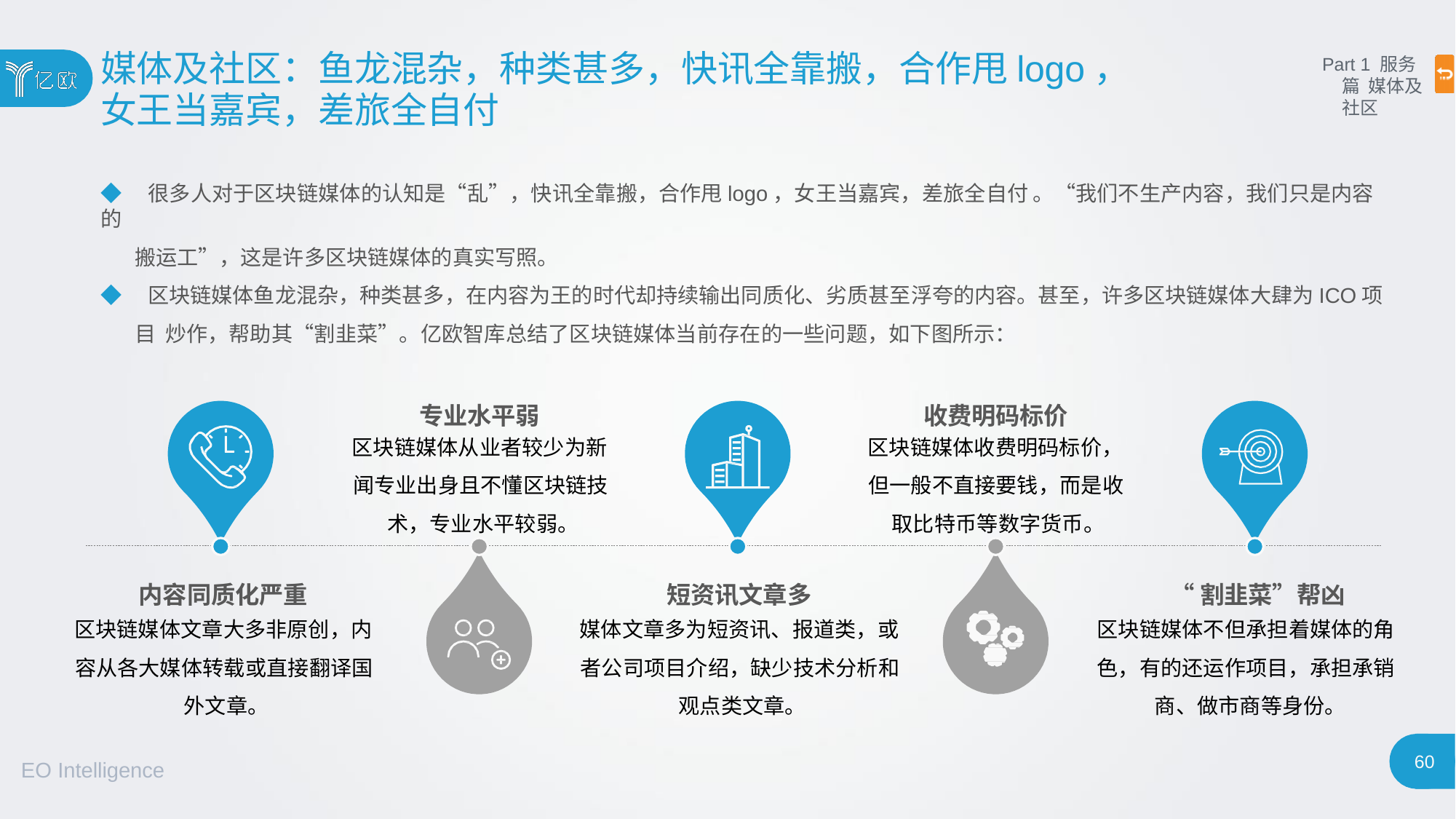

# 媒体及社区：鱼龙混杂，种类甚多，快讯全靠搬，合作甩logo，
女王当嘉宾，差旅全自付
Part 1 服务篇  媒体及社区

◆ 很多人对于区块链媒体的认知是“乱”，快讯全靠搬，合作甩logo，女王当嘉宾，差旅全自付 。“我们不生产内容，我们只是内容的
搬运工”，这是许多区块链媒体的真实写照。
◆ 区块链媒体鱼龙混杂，种类甚多，在内容为王的时代却持续输出同质化、劣质甚至浮夸的内容。甚至，许多区块链媒体大肆为ICO项目  炒作，帮助其“割韭菜”。亿欧智库总结了区块链媒体当前存在的一些问题，如下图所示：
专业水平弱
区块链媒体从业者较少为新
闻专业出身且不懂区块链技  术，专业水平较弱。
收费明码标价
区块链媒体收费明码标价，
但一般不直接要钱，而是收  取比特币等数字货币。

内容同质化严重
区块链媒体文章大多非原创，内
容从各大媒体转载或直接翻译国  外文章。
短资讯文章多
媒体文章多为短资讯、报道类，或
者公司项目介绍，缺少技术分析和  观点类文章。
“割韭菜”帮凶
区块链媒体不但承担着媒体的角
色，有的还运作项目，承担承销  商、做市商等身份。

60
EO Intelligence